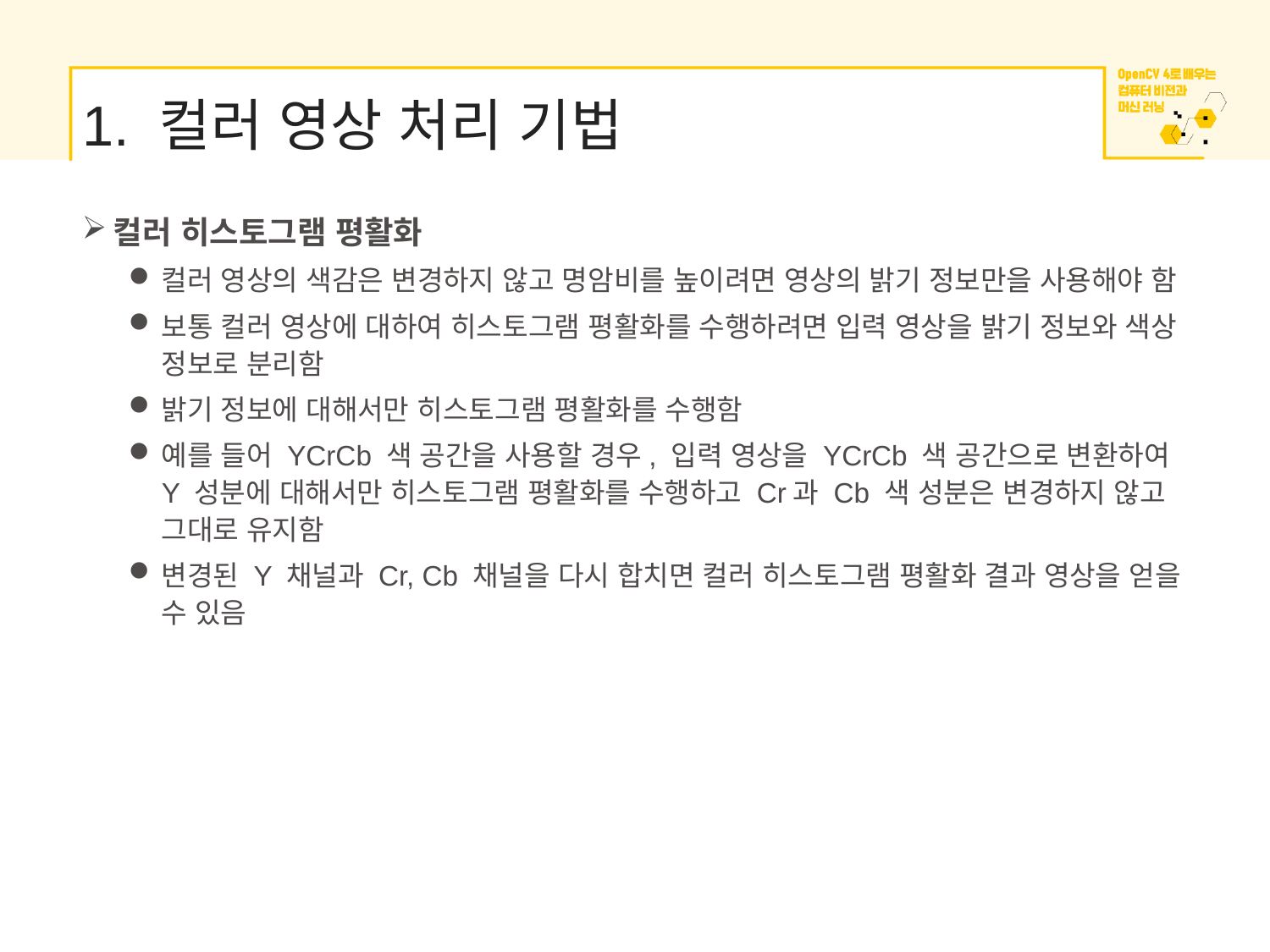

# 1. 컬러 영상 처리 기법
컬러 히스토그램 평활화
컬러 영상의 색감은 변경하지 않고 명암비를 높이려면 영상의 밝기 정보만을 사용해야 함
보통 컬러 영상에 대하여 히스토그램 평활화를 수행하려면 입력 영상을 밝기 정보와 색상 정보로 분리함
밝기 정보에 대해서만 히스토그램 평활화를 수행함
예를 들어 YCrCb 색 공간을 사용할 경우, 입력 영상을 YCrCb 색 공간으로 변환하여 Y 성분에 대해서만 히스토그램 평활화를 수행하고 Cr과 Cb 색 성분은 변경하지 않고 그대로 유지함
변경된 Y 채널과 Cr, Cb 채널을 다시 합치면 컬러 히스토그램 평활화 결과 영상을 얻을 수 있음